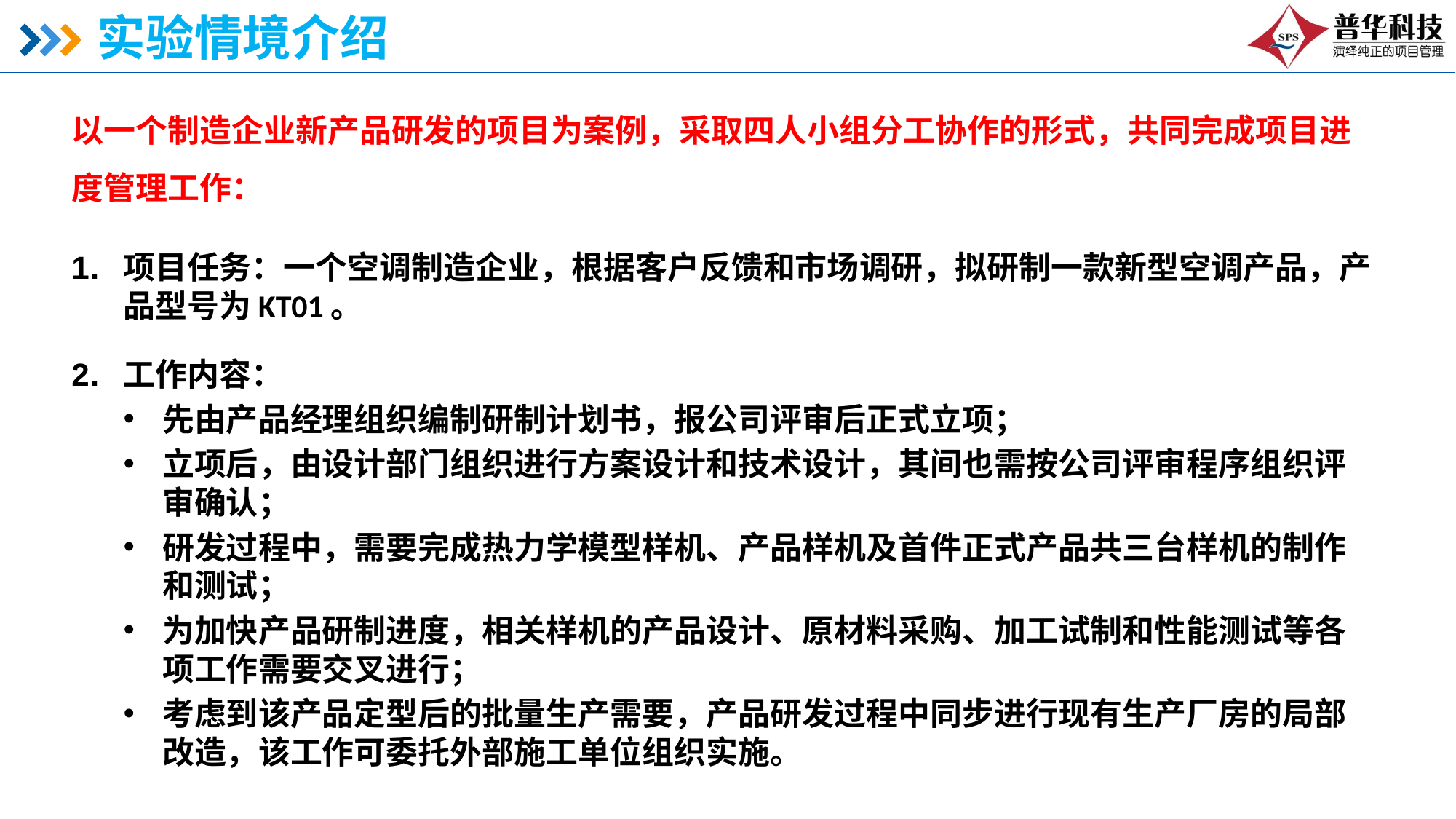

# 实验情境介绍
以一个制造企业新产品研发的项目为案例，采取四人小组分工协作的形式，共同完成项目进度管理工作：

项目任务：一个空调制造企业，根据客户反馈和市场调研，拟研制一款新型空调产品，产品型号为KT01。

工作内容：
先由产品经理组织编制研制计划书，报公司评审后正式立项；
立项后，由设计部门组织进行方案设计和技术设计，其间也需按公司评审程序组织评审确认；
研发过程中，需要完成热力学模型样机、产品样机及首件正式产品共三台样机的制作和测试；
为加快产品研制进度，相关样机的产品设计、原材料采购、加工试制和性能测试等各项工作需要交叉进行；
考虑到该产品定型后的批量生产需要，产品研发过程中同步进行现有生产厂房的局部改造，该工作可委托外部施工单位组织实施。